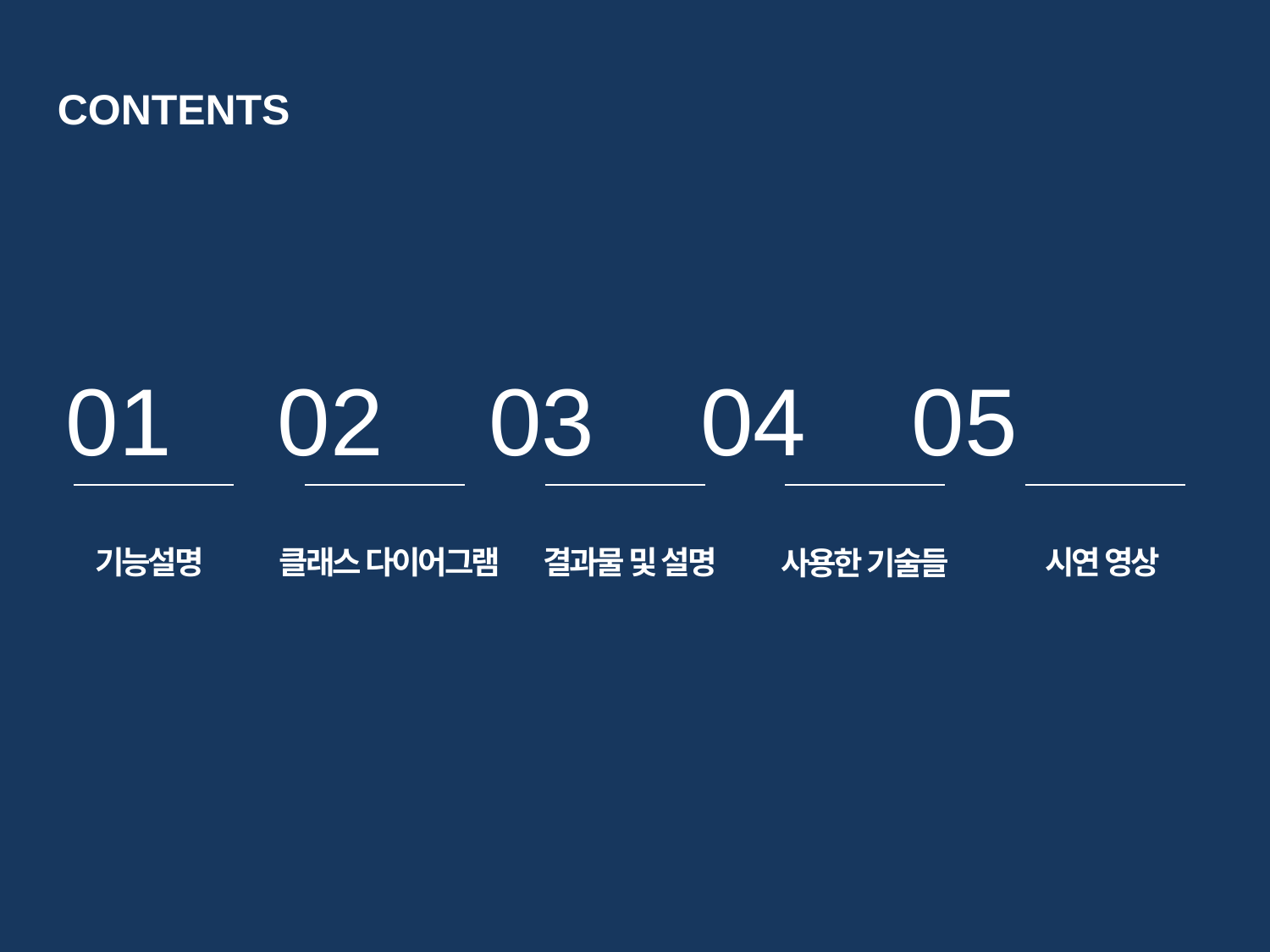

CONTENTS
01    02    03    04    05
기능설명
클래스 다이어그램
결과물 및 설명
시연 영상
사용한 기술들